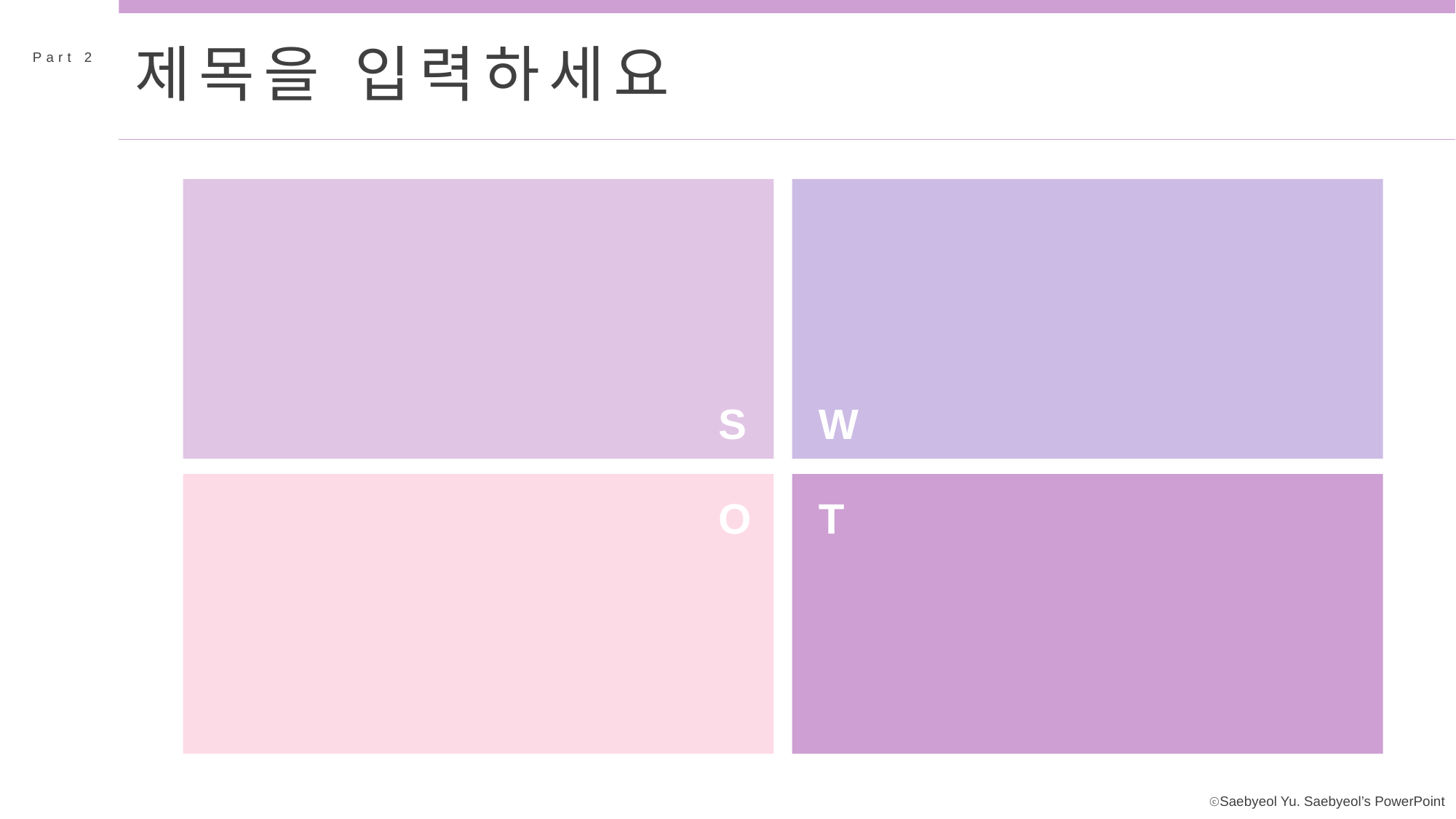

제목을 입력하세요
Part 2

S
W

O
T